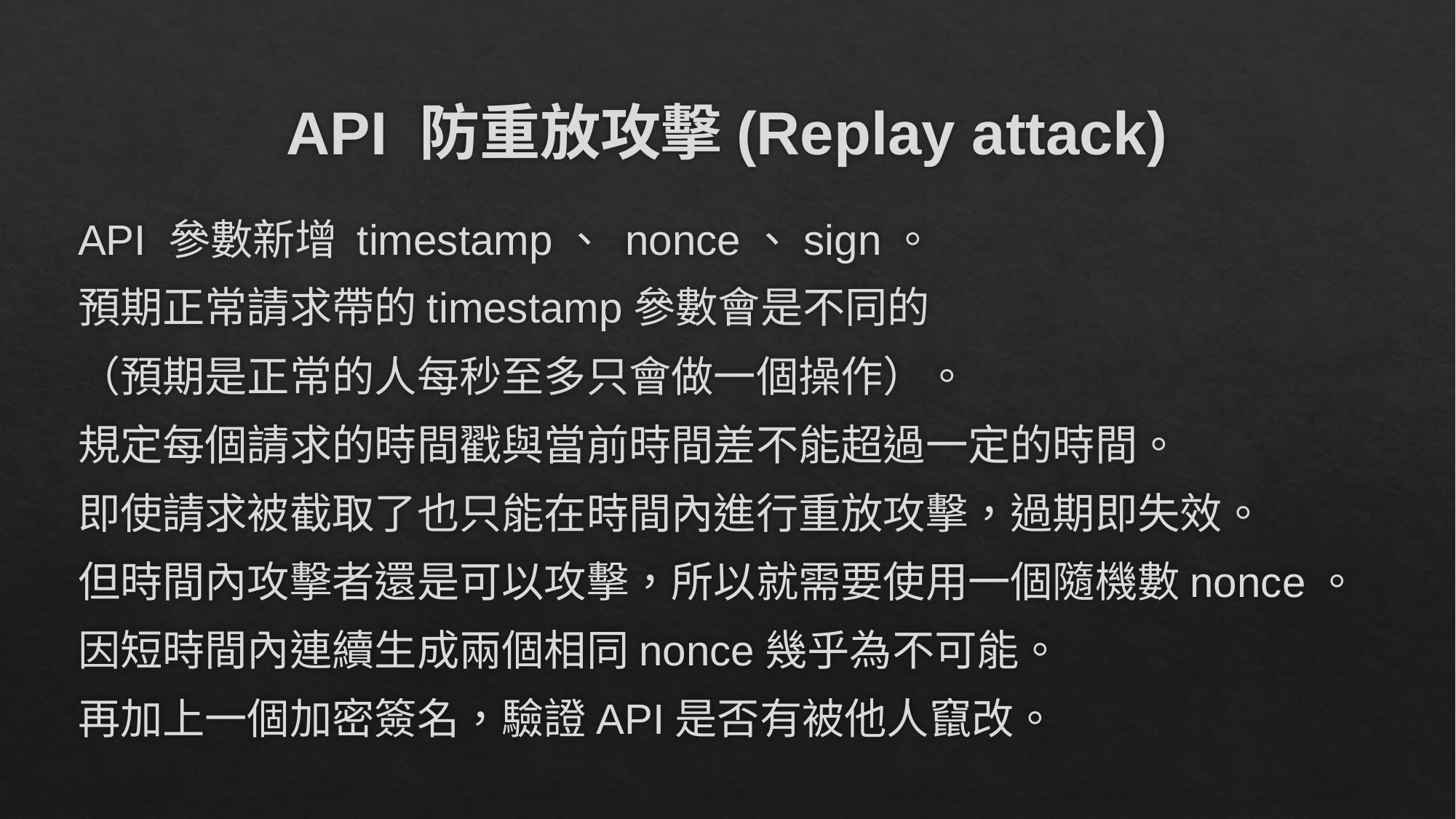

# API 防重放攻擊(Replay attack)
API 參數新增 timestamp、 nonce、sign。
預期正常請求帶的timestamp參數會是不同的
（預期是正常的人每秒至多只會做一個操作）。
規定每個請求的時間戳與當前時間差不能超過一定的時間。
即使請求被截取了也只能在時間內進行重放攻擊，過期即失效。
但時間內攻擊者還是可以攻擊，所以就需要使用一個隨機數nonce。
因短時間內連續生成兩個相同nonce幾乎為不可能。
再加上一個加密簽名，驗證API是否有被他人竄改。